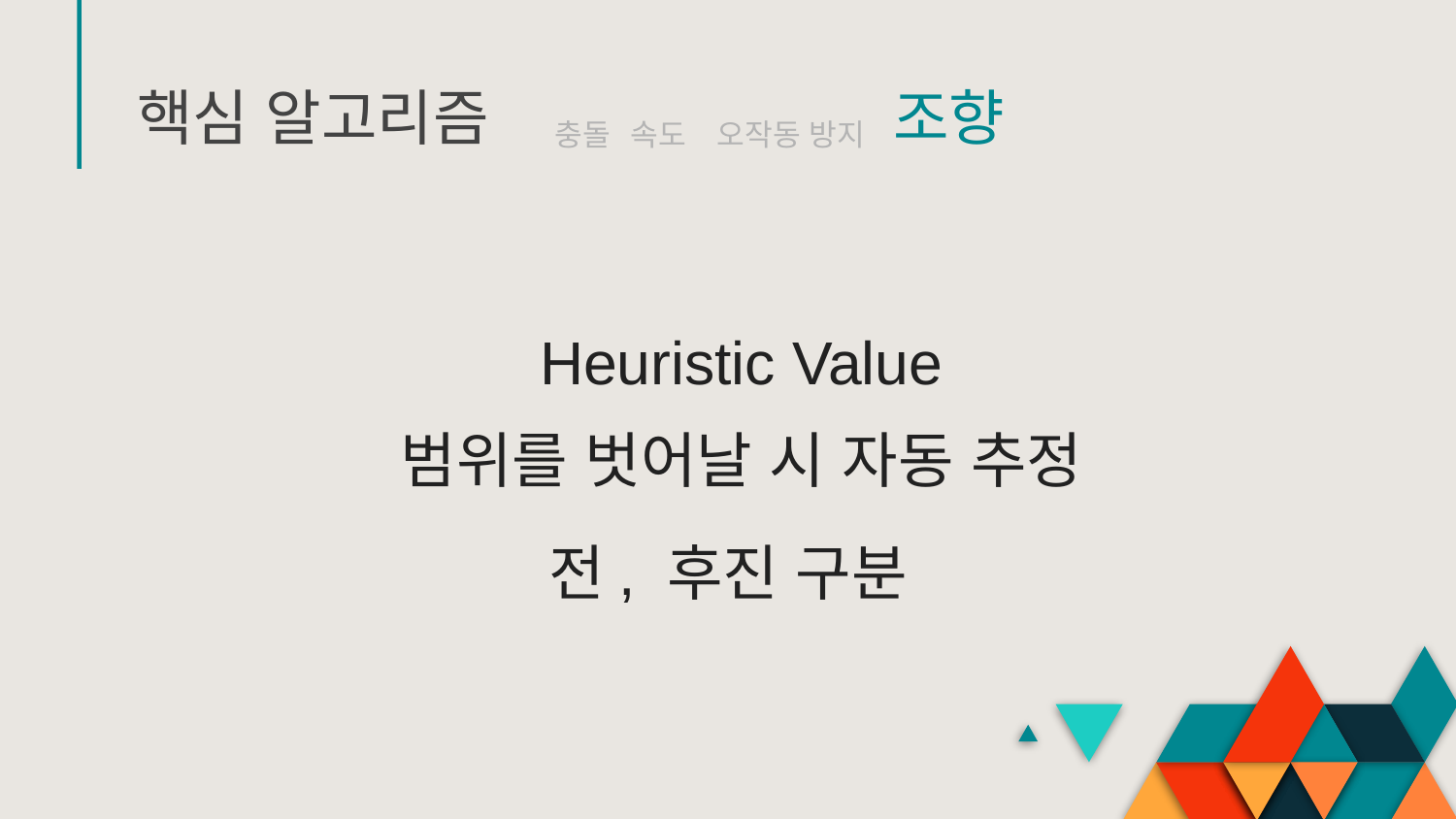

# 핵심 알고리즘
충돌
속도
오작동 방지
조향
Heuristic Value
범위를 벗어날 시 자동 추정
전, 후진 구분